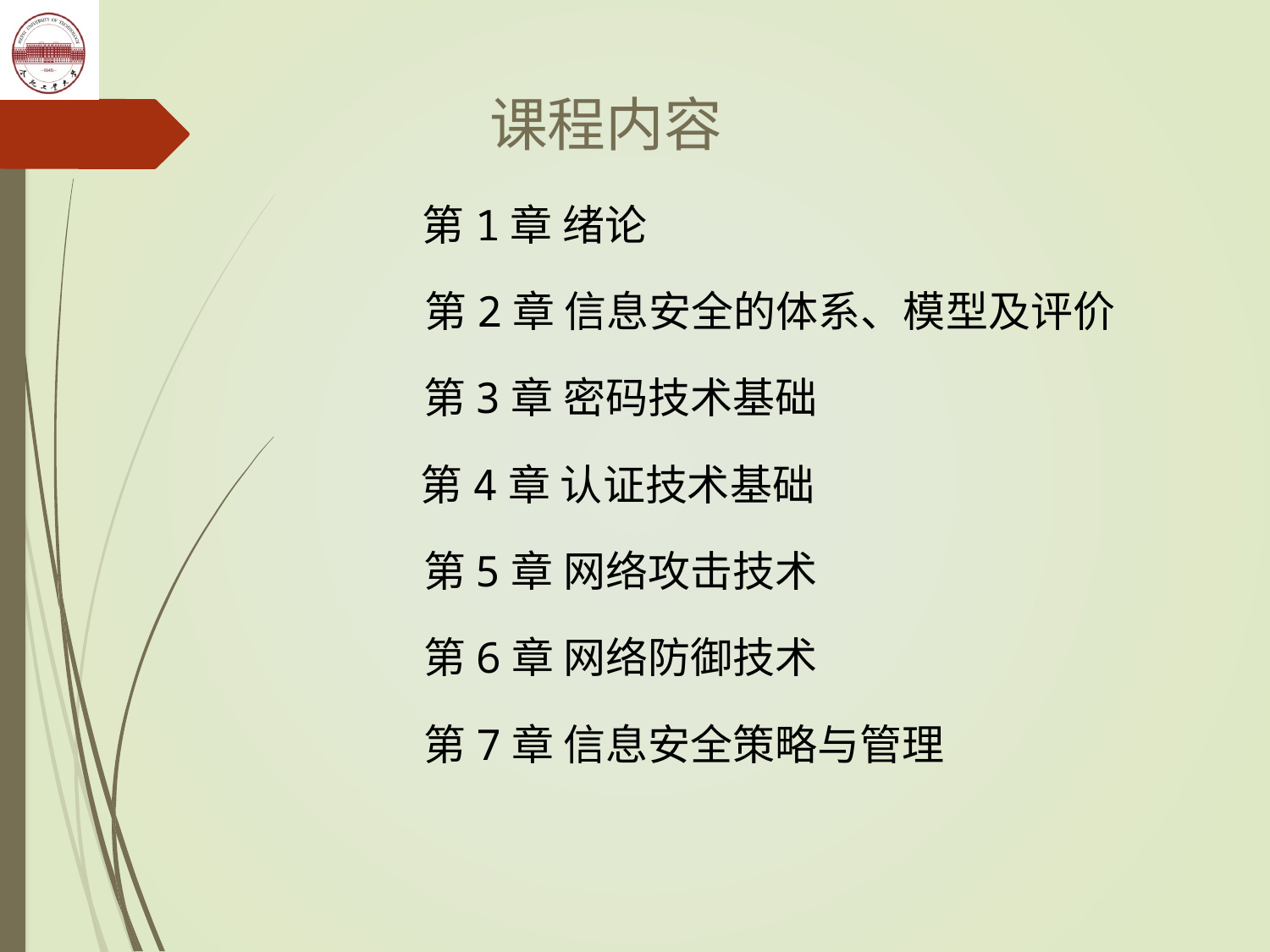

# 课程内容
第1章 绪论
第2章 信息安全的体系、模型及评价
第3章 密码技术基础
第4章 认证技术基础
第5章 网络攻击技术
第6章 网络防御技术
第7章 信息安全策略与管理